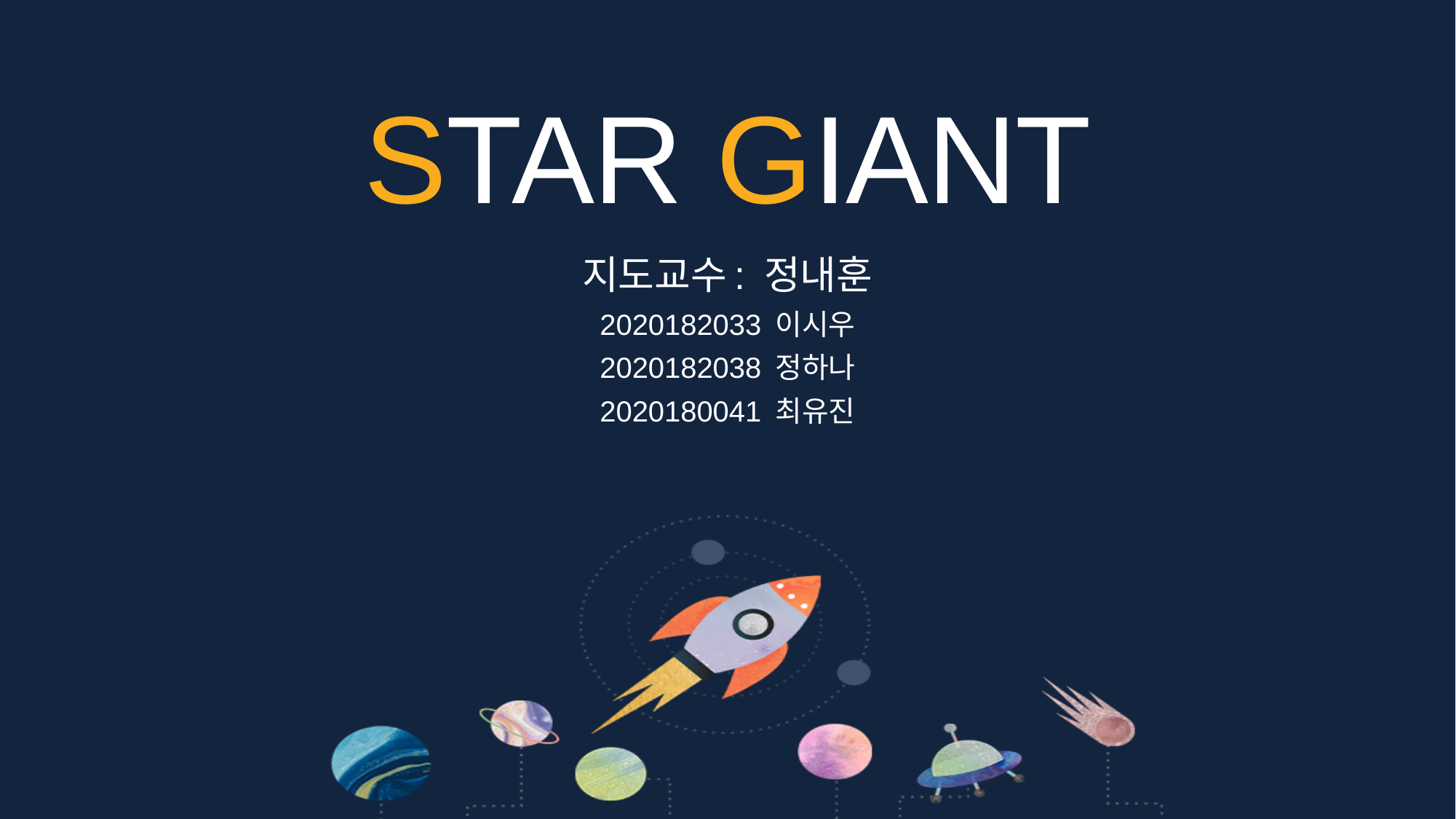

STAR GIANT
지도교수: 정내훈
2020182033 이시우
2020182038 정하나
2020180041 최유진